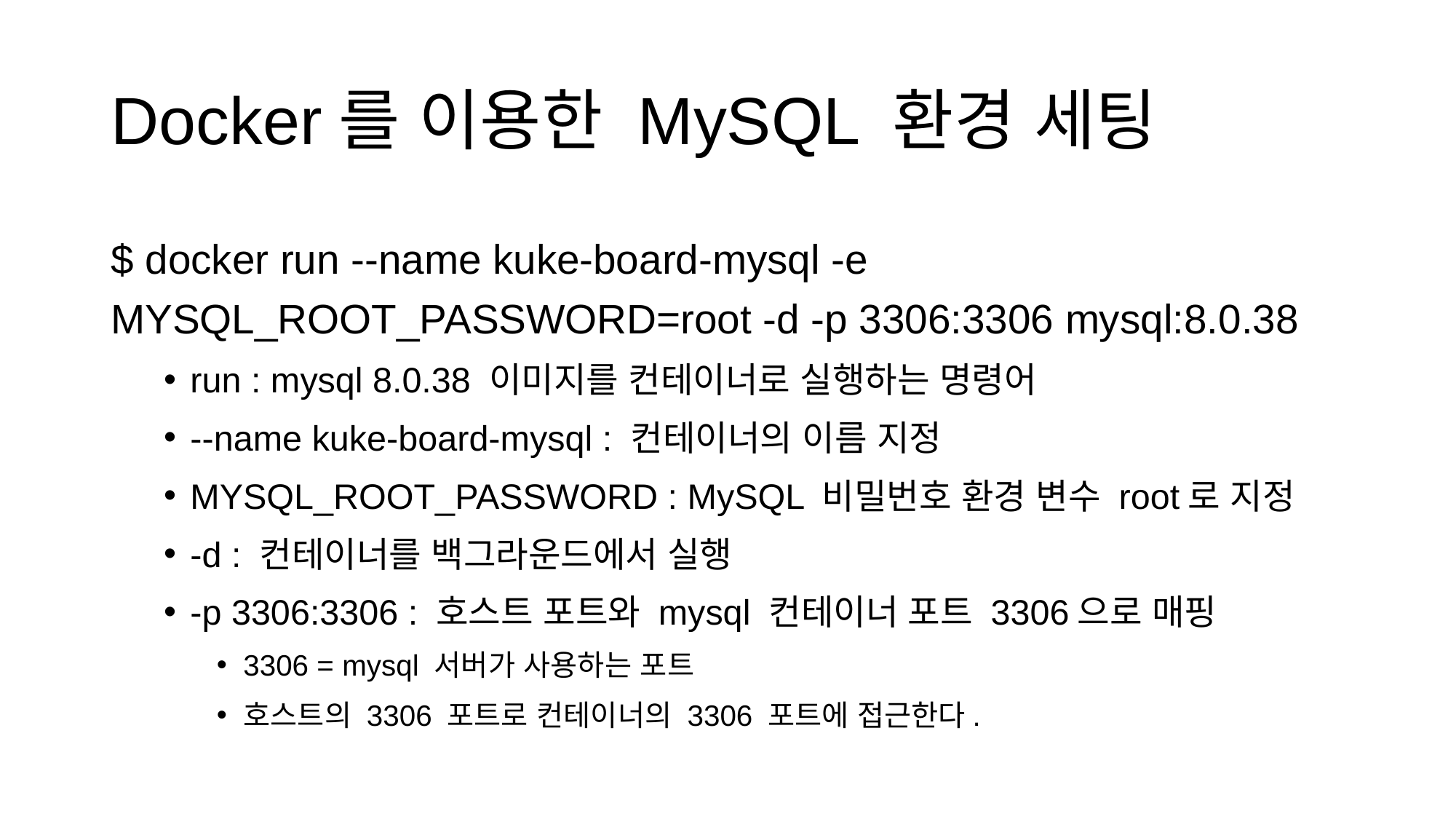

# Docker를 이용한 MySQL 환경 세팅
$ docker run --name kuke-board-mysql -e MYSQL_ROOT_PASSWORD=root -d -p 3306:3306 mysql:8.0.38
run : mysql 8.0.38 이미지를 컨테이너로 실행하는 명령어
--name kuke-board-mysql : 컨테이너의 이름 지정
MYSQL_ROOT_PASSWORD : MySQL 비밀번호 환경 변수 root로 지정
-d : 컨테이너를 백그라운드에서 실행
-p 3306:3306 : 호스트 포트와 mysql 컨테이너 포트 3306으로 매핑
3306 = mysql 서버가 사용하는 포트
호스트의 3306 포트로 컨테이너의 3306 포트에 접근한다.